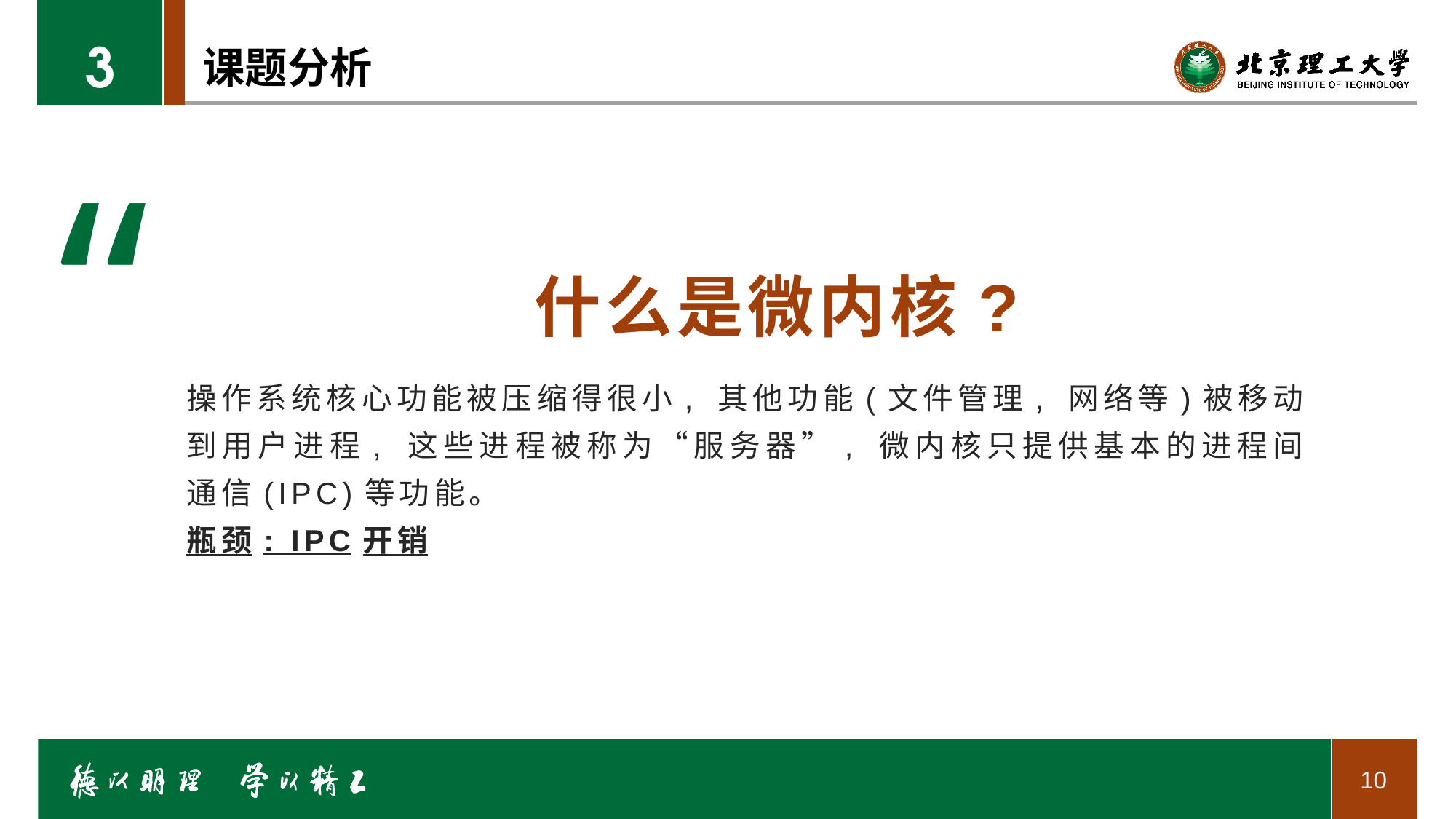

3
# 课题分析
“

什么是微内核?
操作系统核心功能被压缩得很小, 其他功能(文件管理, 网络等)被移动到用户进程, 这些进程被称为“服务器”, 微内核只提供基本的进程间通信(IPC)等功能。
瓶颈: IPC开销